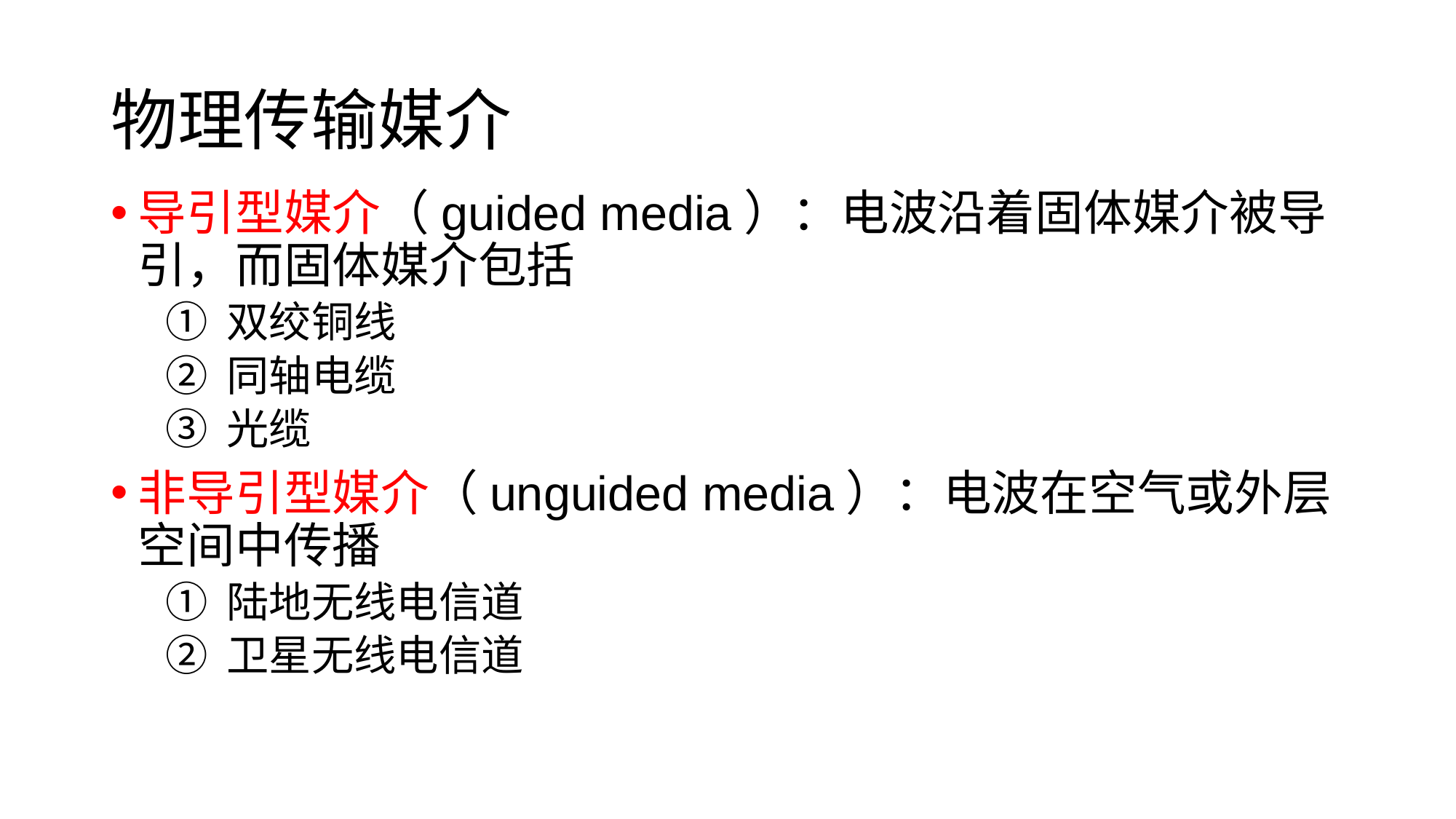

# 物理传输媒介
导引型媒介（guided media）：电波沿着固体媒介被导引，而固体媒介包括
双绞铜线
同轴电缆
光缆
非导引型媒介（unguided media）：电波在空气或外层空间中传播
陆地无线电信道
卫星无线电信道